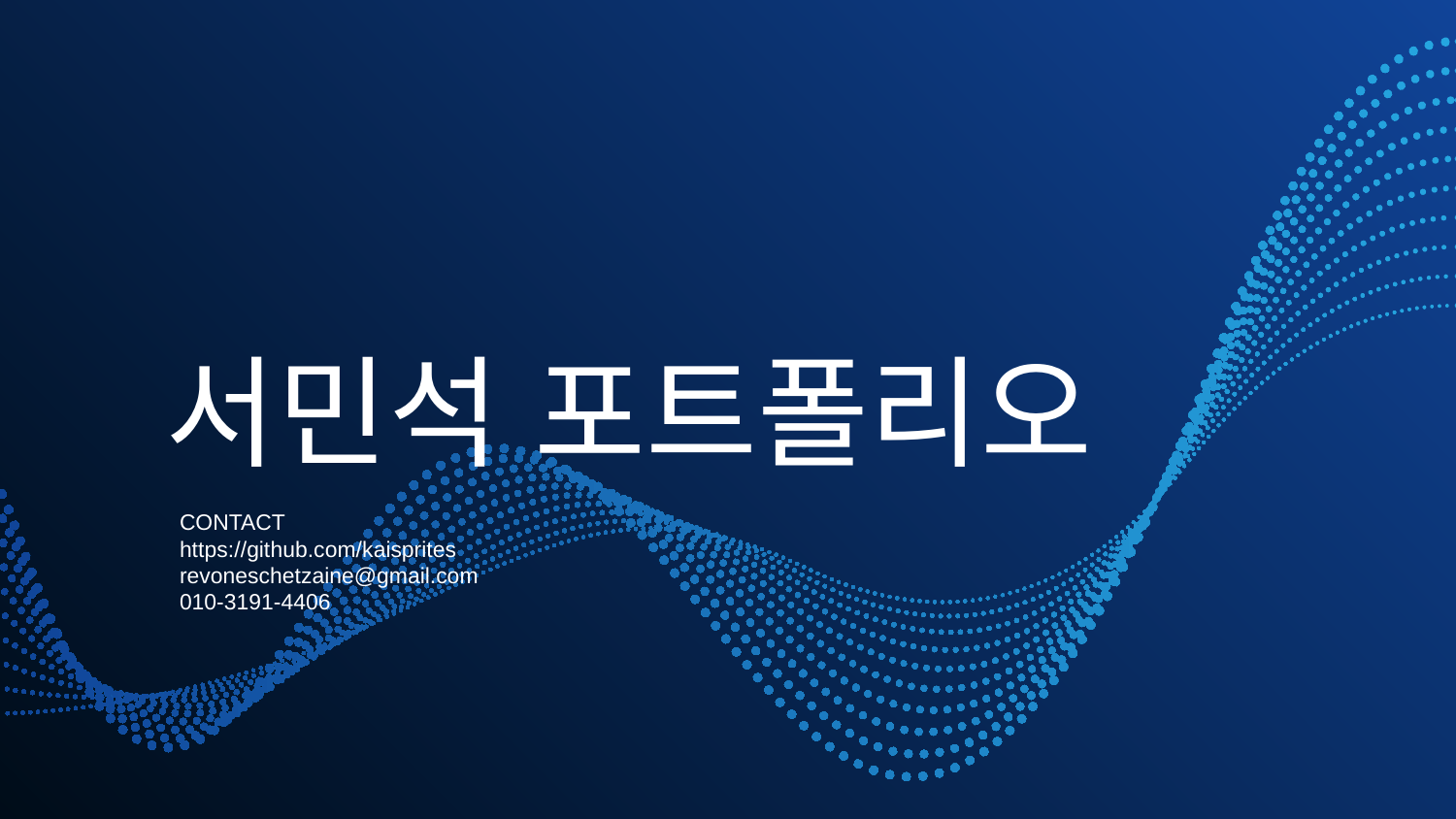

# 서민석 포트폴리오
CONTACT
https://github.com/kaisprites
revoneschetzaine@gmail.com
010-3191-4406